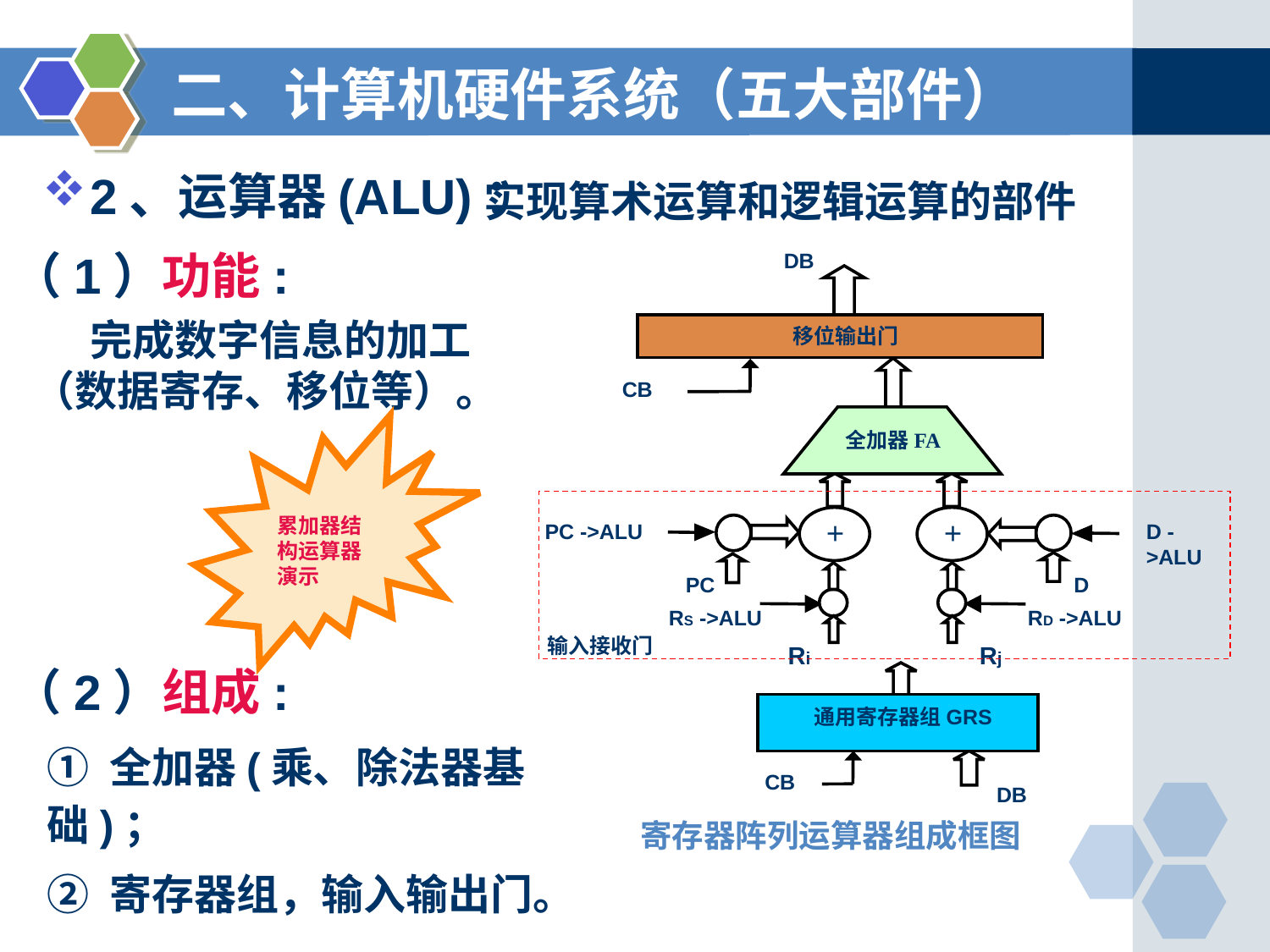

二、计算机硬件系统（五大部件）
2、运算器(ALU)：

实现算术运算和逻辑运算的部件
（1）功能:
DB

移位输出门

全加器FA

＋
＋

通用寄存器组GRS

CB

D ->ALU
PC ->ALU

PC
D

RS ->ALU

RD ->ALU

输入接收门
Ri
Rj

R
－
R
0
n
－
1

CB
DB

寄存器阵列运算器组成框图

     完成数字信息的加工（数据寄存、移位等）。

累加器结构运算器演示
（2）组成:
① 全加器(乘、除法器基础)；
② 寄存器组，输入输出门。
••• 57